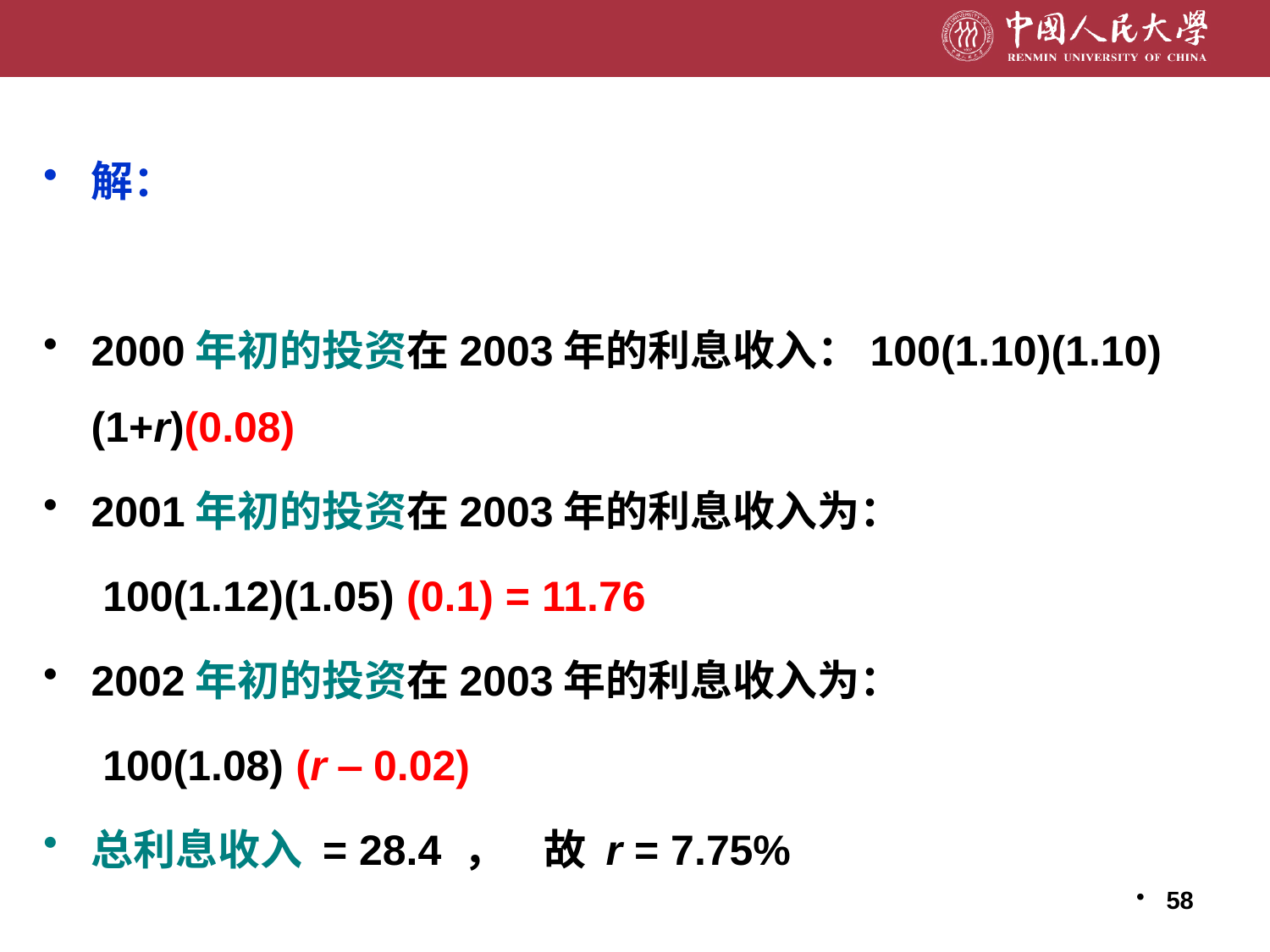

解：

2000年初的投资在2003年的利息收入：100(1.10)(1.10)(1+r)(0.08)
2001年初的投资在2003年的利息收入为：
     100(1.12)(1.05) (0.1) = 11.76
2002年初的投资在2003年的利息收入为：
     100(1.08) (r ‒ 0.02)
总利息收入 = 28.4 ，    故 r = 7.75%
58